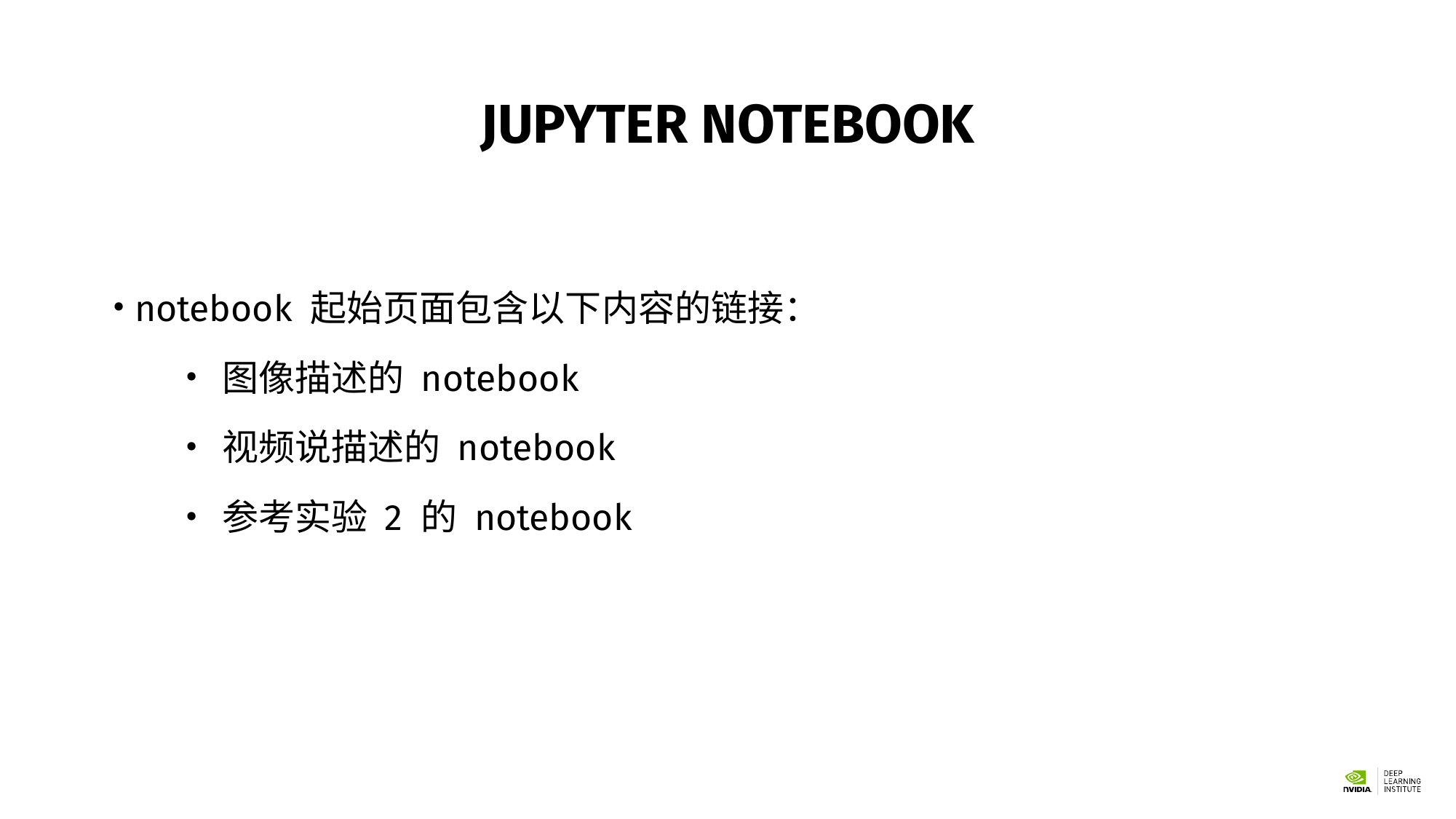

# JUPYTER NOTEBOOK

 notebook 起始页面包含以下内容的链接：
  图像描述的 notebook
  视频说描述的 notebook
  参考实验 2 的 notebook